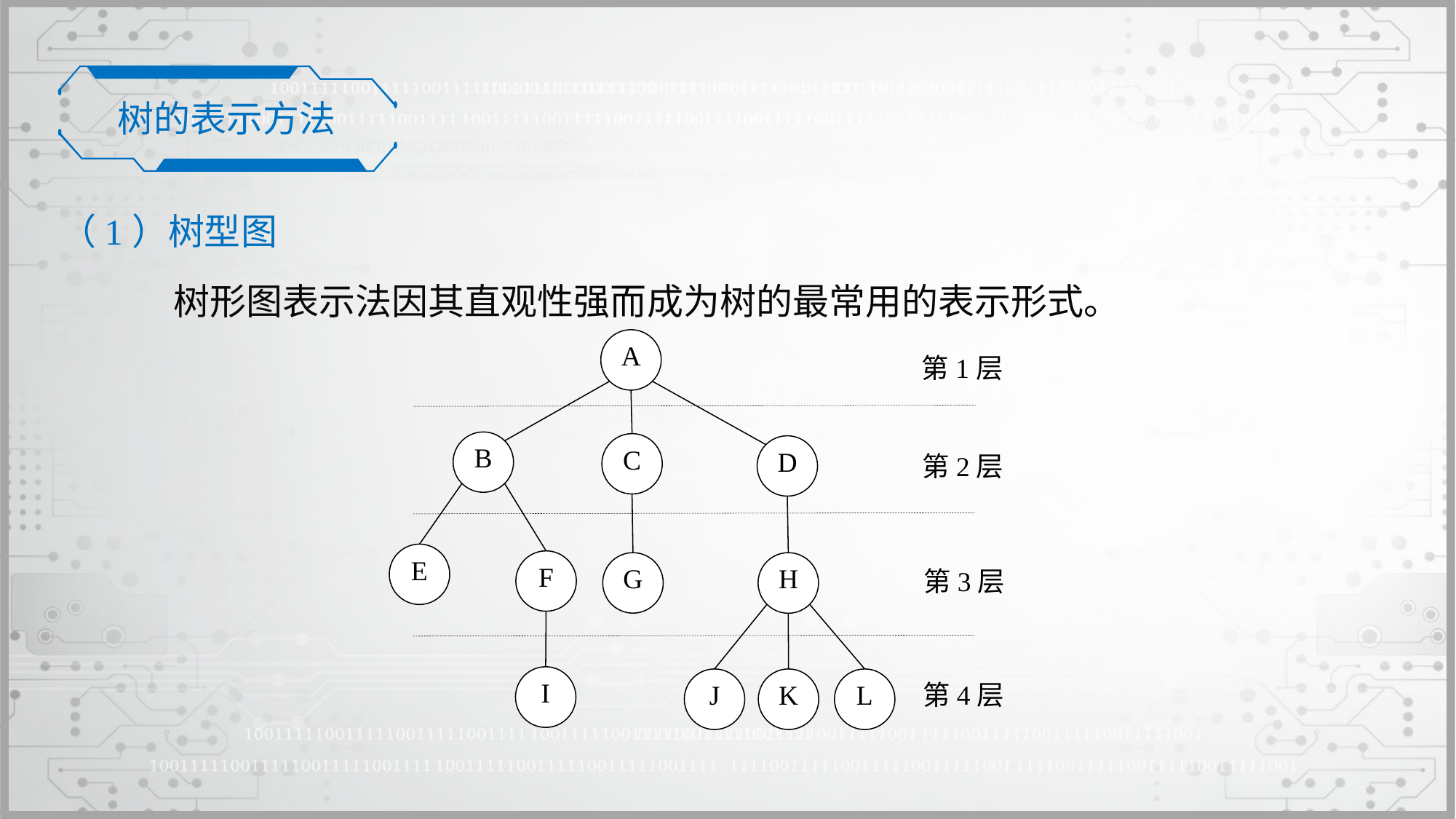

树的表示方法
（1）树型图
树形图表示法因其直观性强而成为树的最常用的表示形式。

A
第1层

B
C
D
第2层

E
F
G
H
第3层

I
J
K
L
第4层